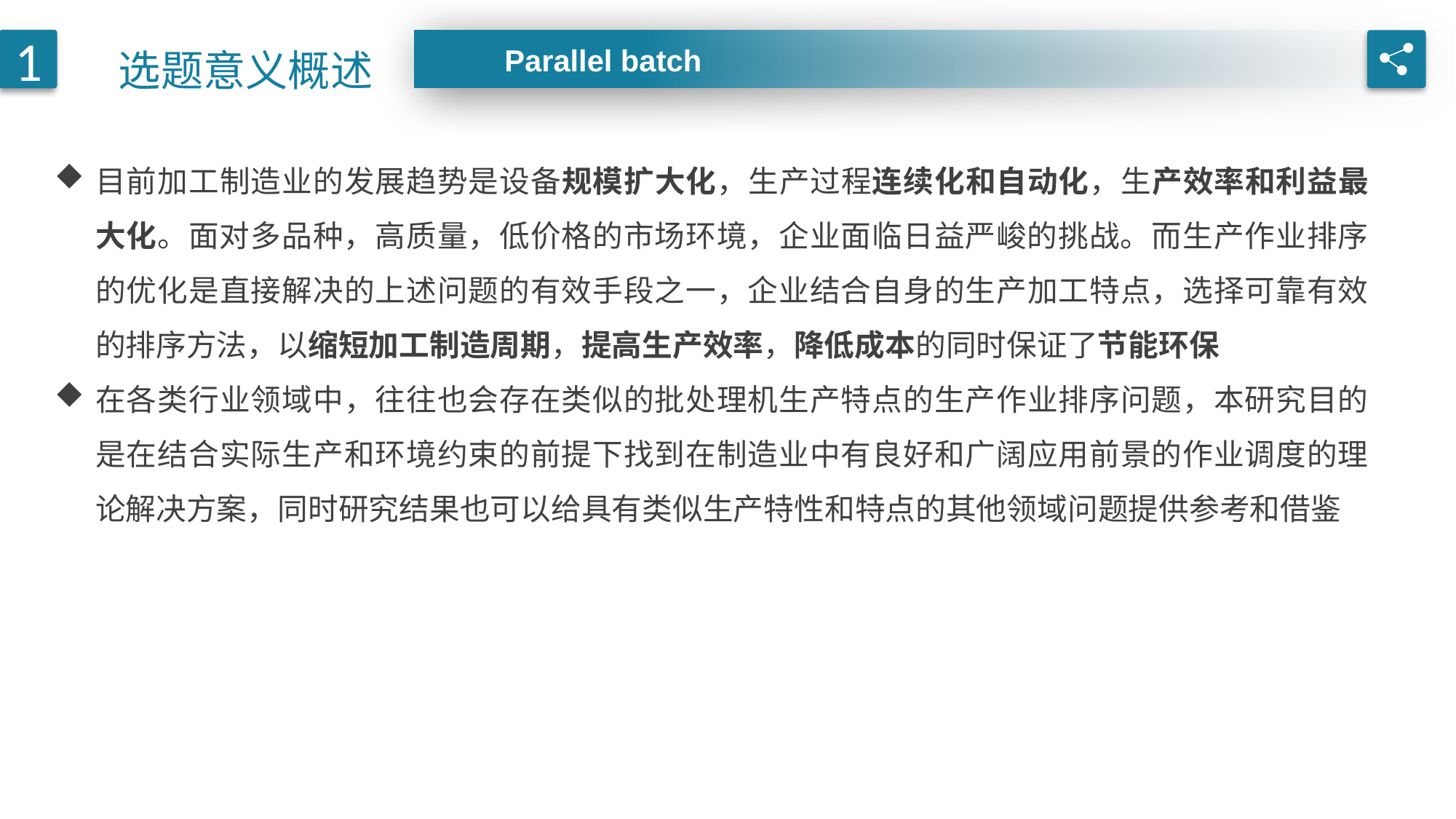

选题意义概述
1

Parallel batch

目前加工制造业的发展趋势是设备规模扩大化，生产过程连续化和自动化，生产效率和利益最大化。面对多品种，高质量，低价格的市场环境，企业面临日益严峻的挑战。而生产作业排序的优化是直接解决的上述问题的有效手段之一，企业结合自身的生产加工特点，选择可靠有效的排序方法，以缩短加工制造周期，提高生产效率，降低成本的同时保证了节能环保
在各类行业领域中，往往也会存在类似的批处理机生产特点的生产作业排序问题，本研究目的是在结合实际生产和环境约束的前提下找到在制造业中有良好和广阔应用前景的作业调度的理论解决方案，同时研究结果也可以给具有类似生产特性和特点的其他领域问题提供参考和借鉴